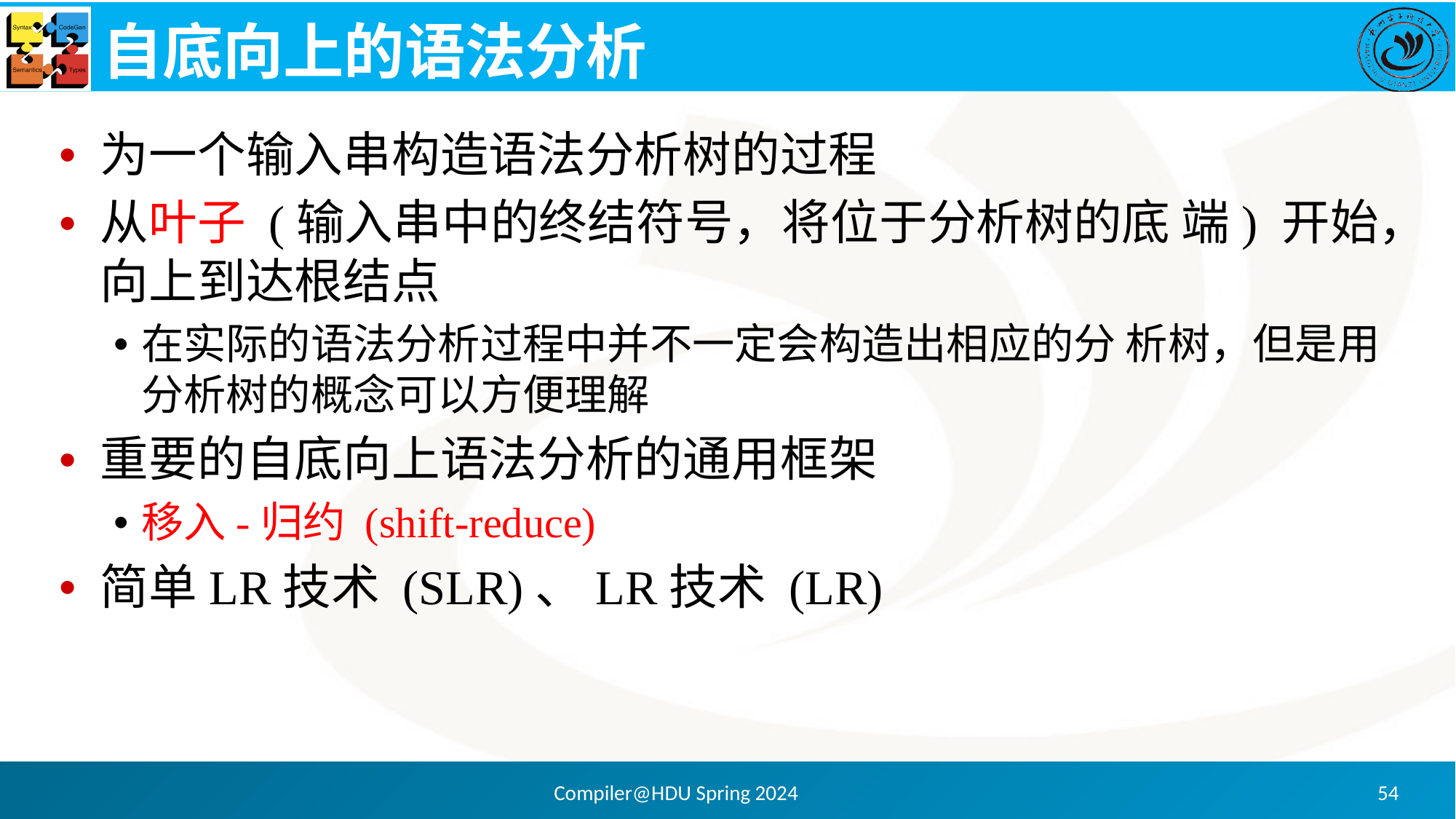

# 自底向上的语法分析
为一个输入串构造语法分析树的过程
从叶子 (输入串中的终结符号，将位于分析树的底 端) 开始，向上到达根结点
在实际的语法分析过程中并不一定会构造出相应的分 析树，但是用分析树的概念可以方便理解
重要的自底向上语法分析的通用框架
移入-归约 (shift-reduce)
简单LR技术 (SLR)、LR技术 (LR)
Compiler@HDU Spring 2024
54